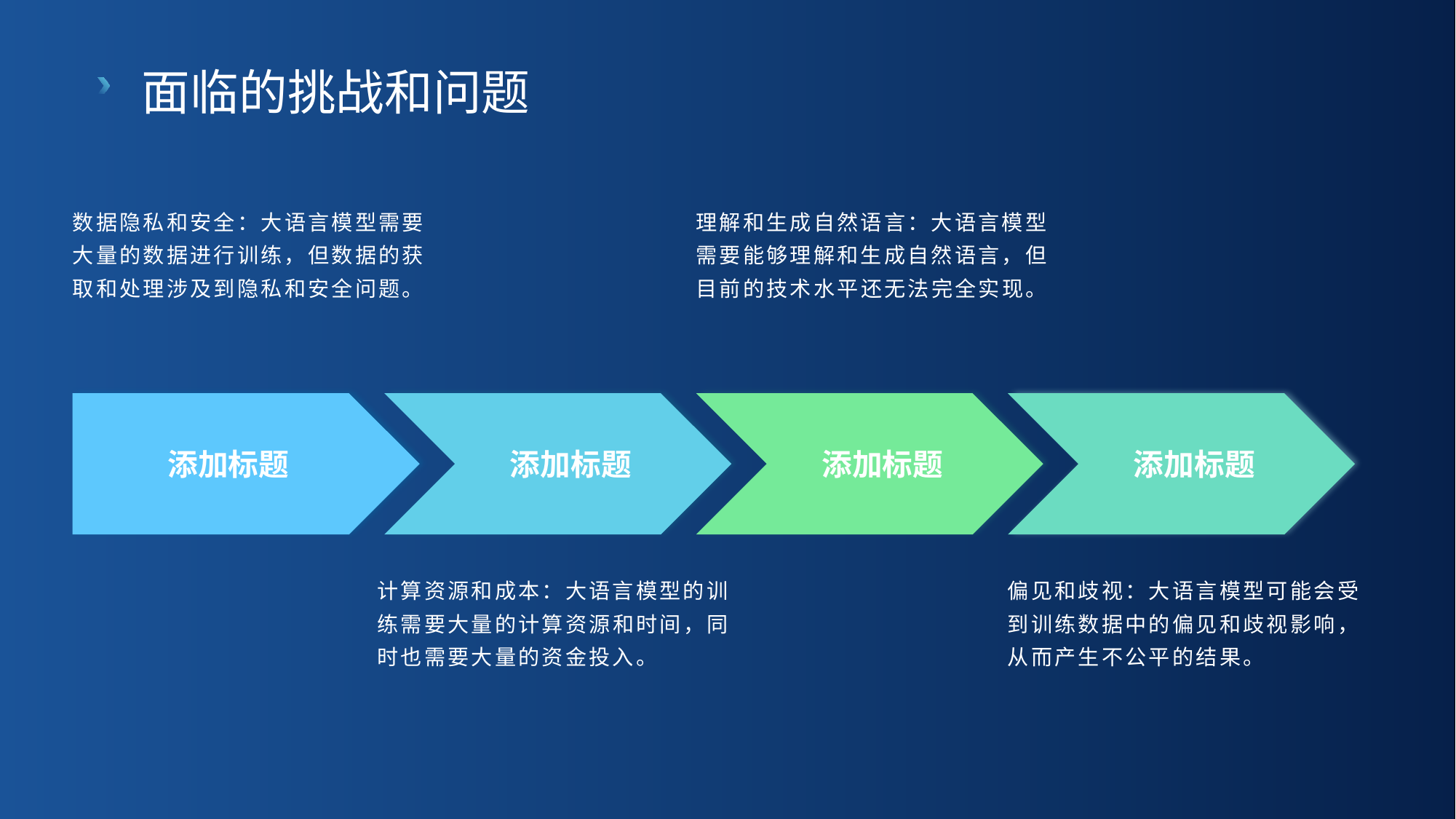

面临的挑战和问题
数据隐私和安全：大语言模型需要大量的数据进行训练，但数据的获取和处理涉及到隐私和安全问题。
理解和生成自然语言：大语言模型需要能够理解和生成自然语言，但目前的技术水平还无法完全实现。
添加标题
添加标题
添加标题
添加标题
计算资源和成本：大语言模型的训练需要大量的计算资源和时间，同时也需要大量的资金投入。
偏见和歧视：大语言模型可能会受到训练数据中的偏见和歧视影响，从而产生不公平的结果。